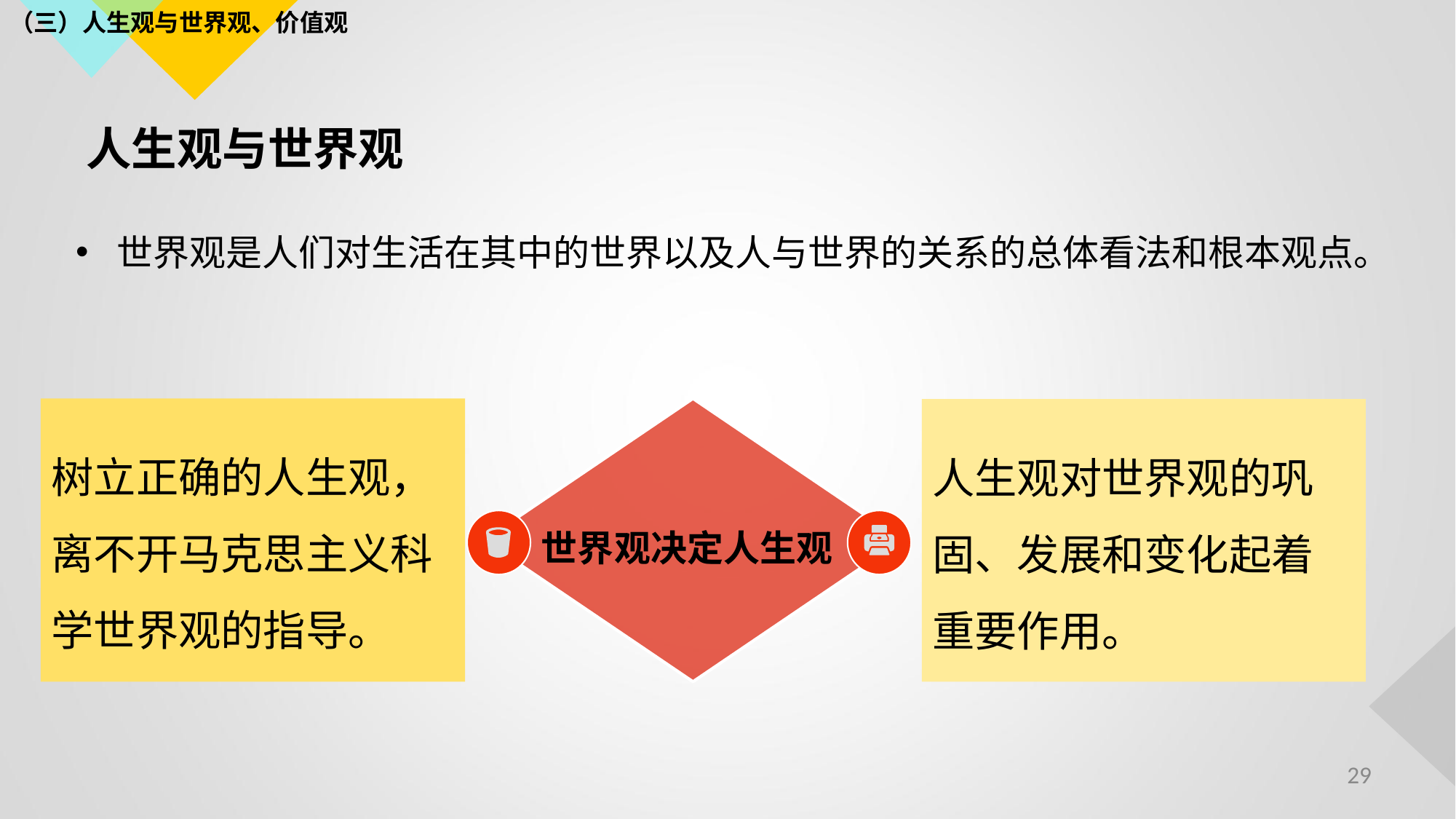

（三）人生观与世界观、价值观
# 人生观与世界观
世界观是人们对生活在其中的世界以及人与世界的关系的总体看法和根本观点。
树立正确的人生观，离不开马克思主义科学世界观的指导。

世界观决定人生观

人生观对世界观的巩固、发展和变化起着重要作用。
29